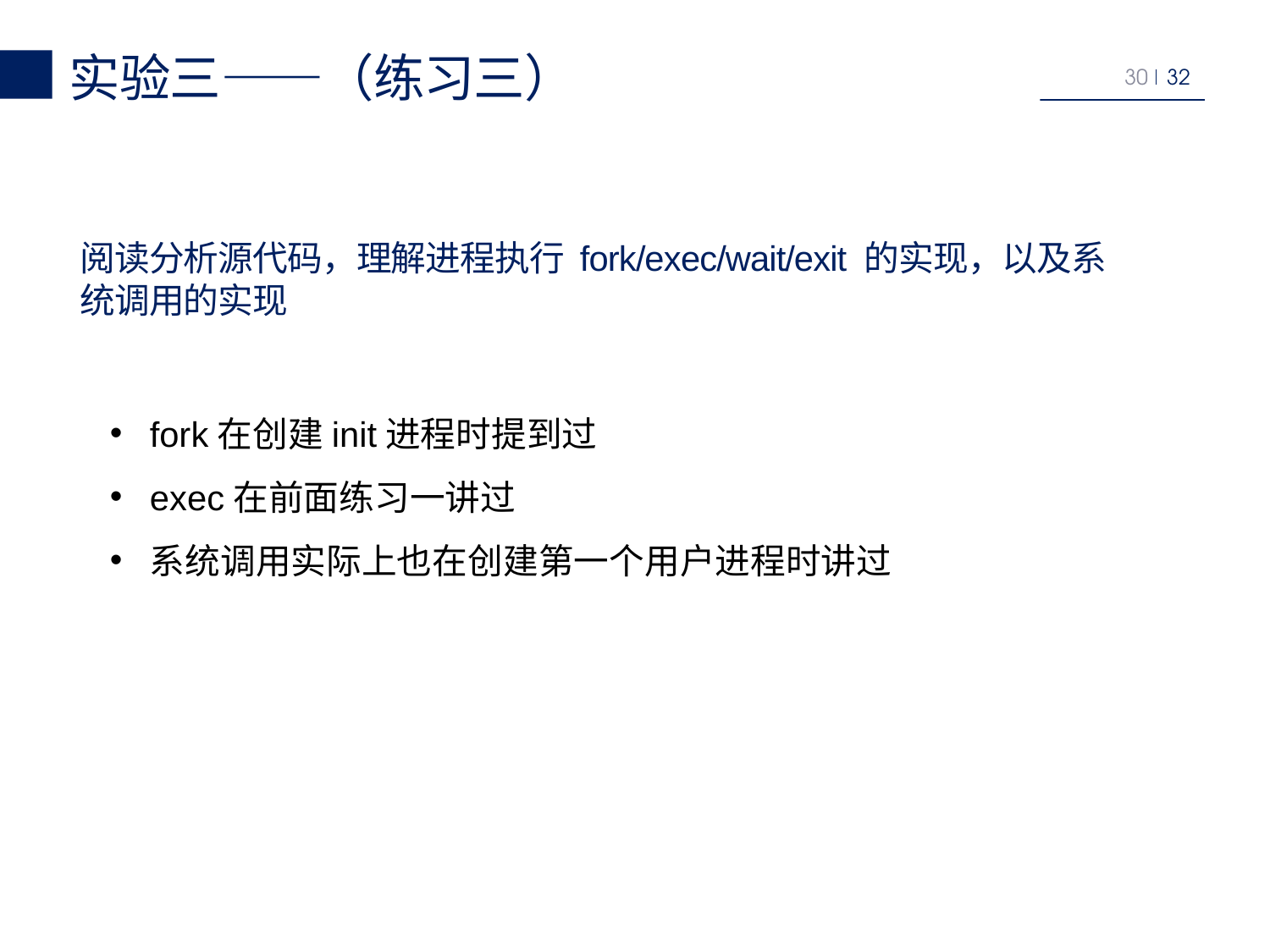

实验三——（练习三）

30
阅读分析源代码，理解进程执行 fork/exec/wait/exit 的实现，以及系统调用的实现
fork在创建init进程时提到过
exec在前面练习一讲过
系统调用实际上也在创建第一个用户进程时讲过